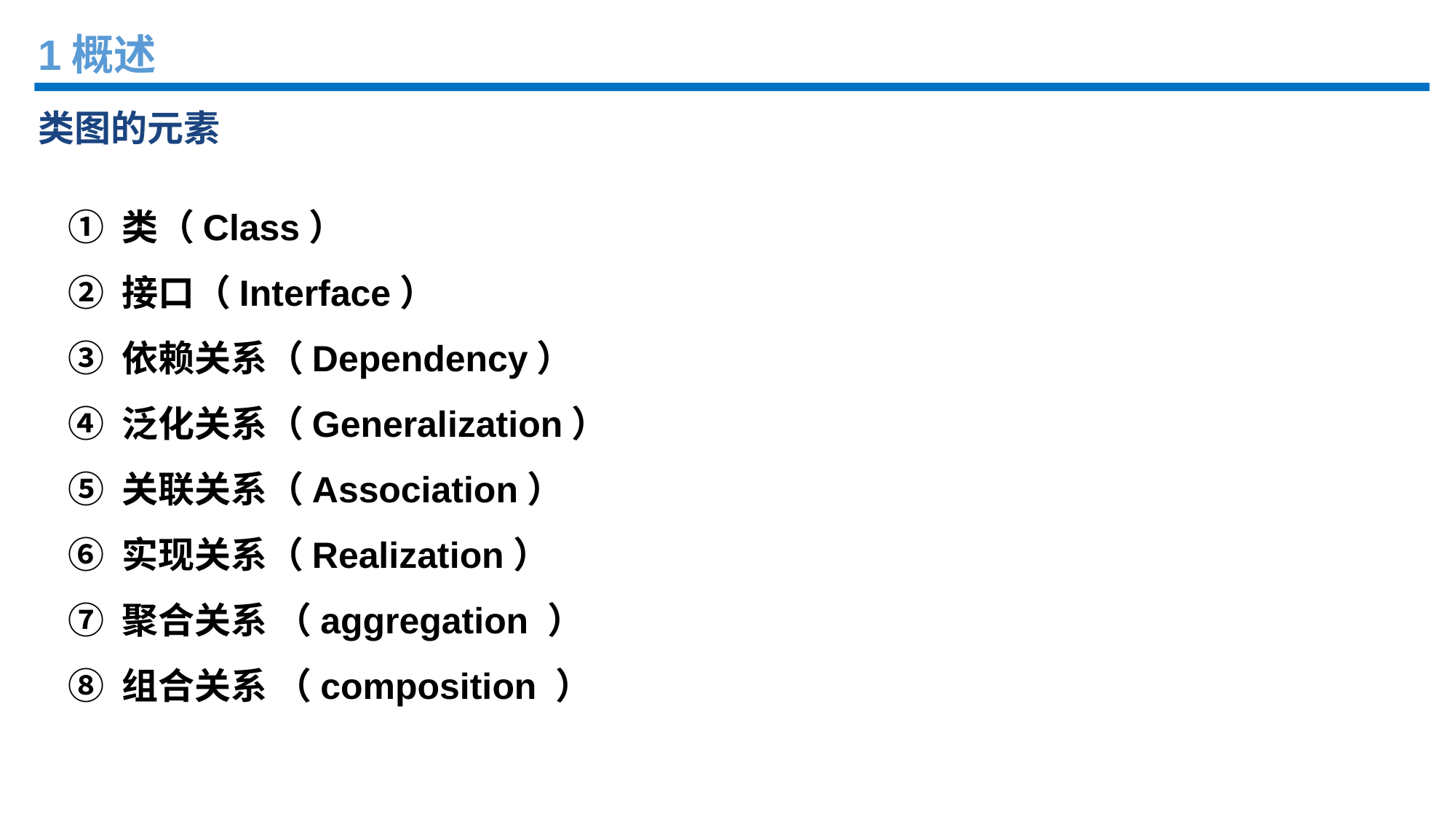

1概述
类图的元素
① 类（Class）
② 接口（Interface）
③ 依赖关系（Dependency）
④ 泛化关系（Generalization）
⑤ 关联关系（Association）
⑥ 实现关系（Realization）
⑦ 聚合关系 （aggregation ）
⑧ 组合关系 （composition ）